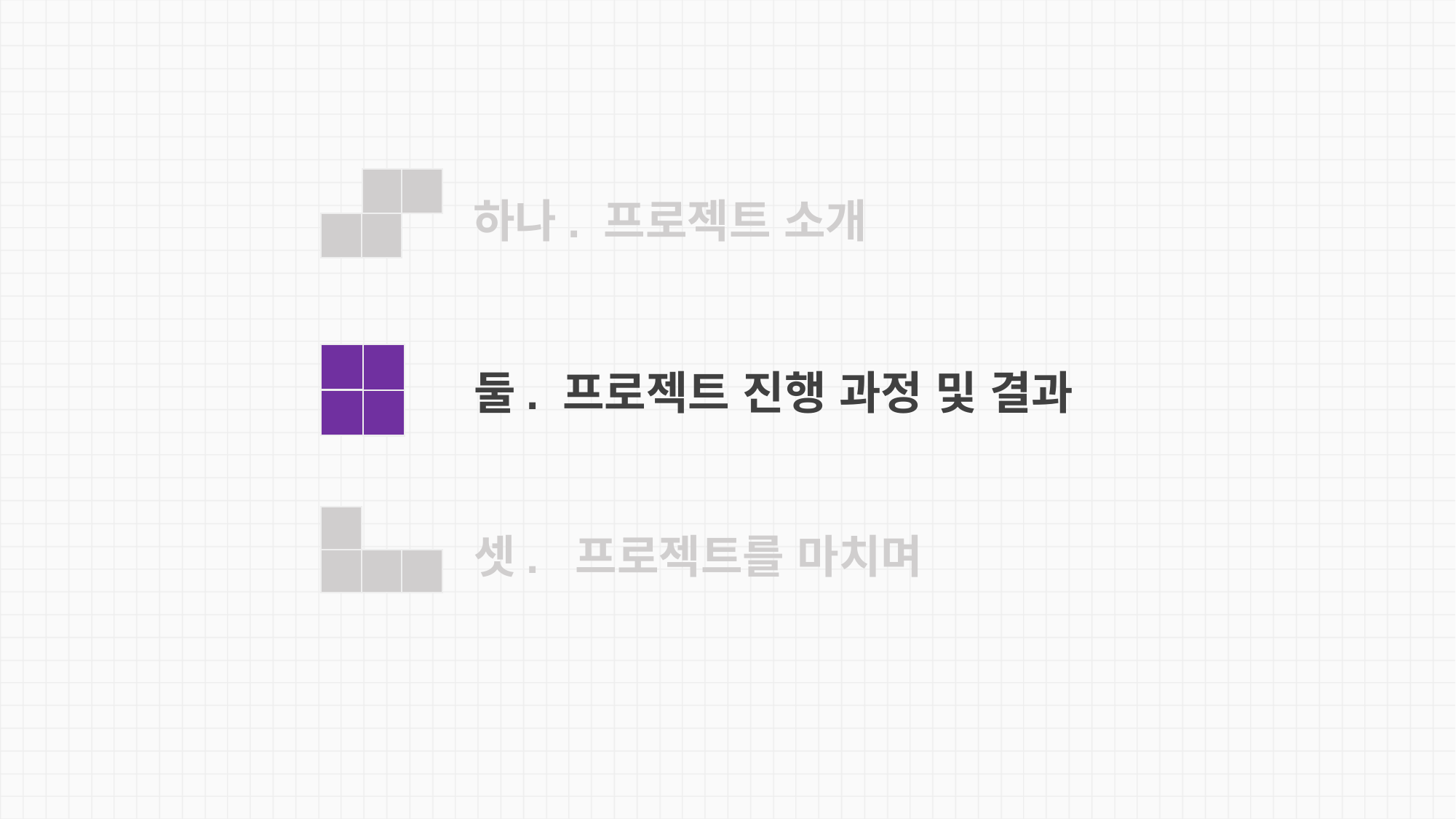

하나. 프로젝트 소개

둘. 프로젝트 진행 과정 및 결과

셋.  프로젝트를 마치며